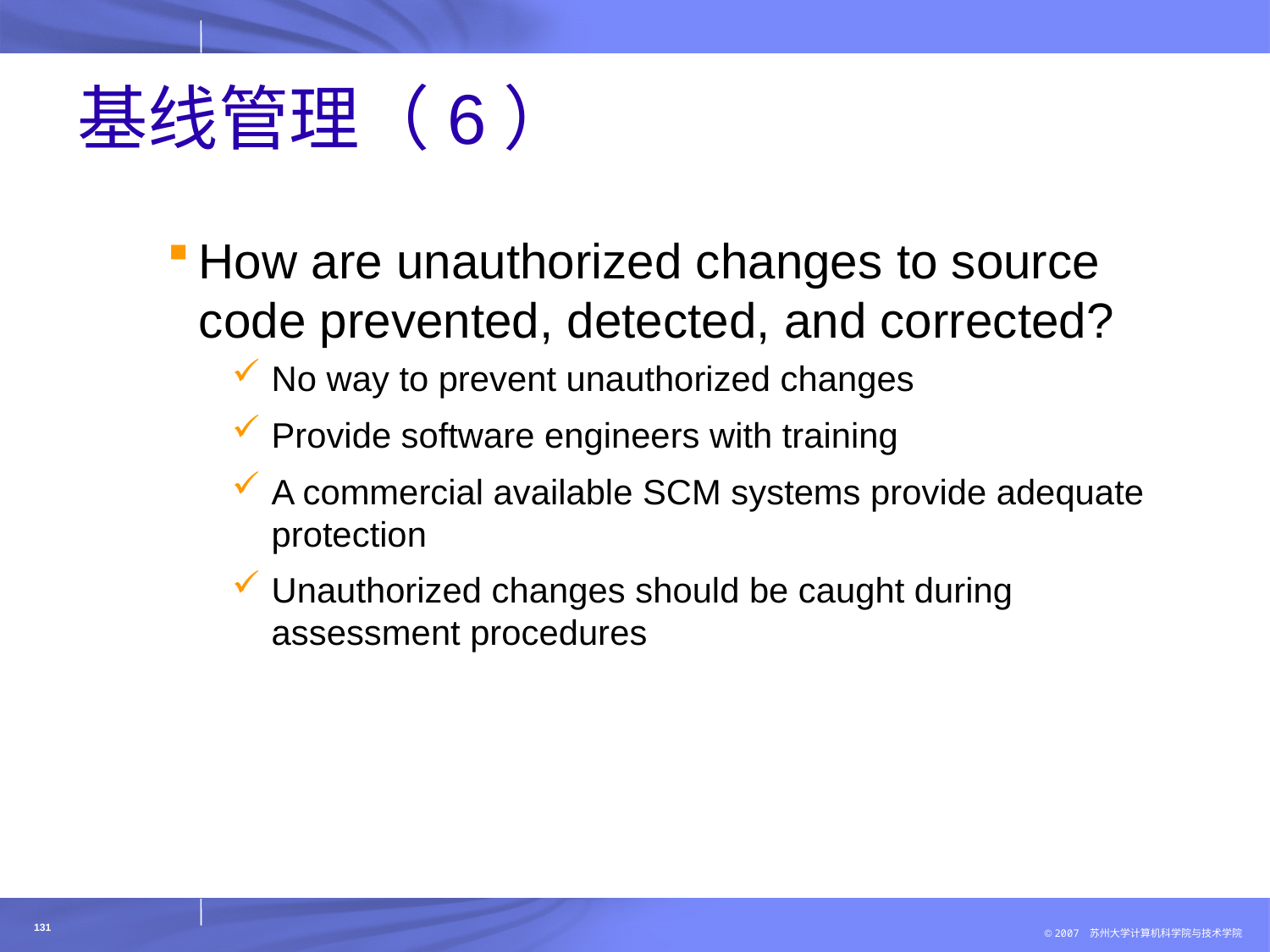

# 基线管理（6）
How are unauthorized changes to source code prevented, detected, and corrected?
No way to prevent unauthorized changes
Provide software engineers with training
A commercial available SCM systems provide adequate protection
Unauthorized changes should be caught during assessment procedures
131